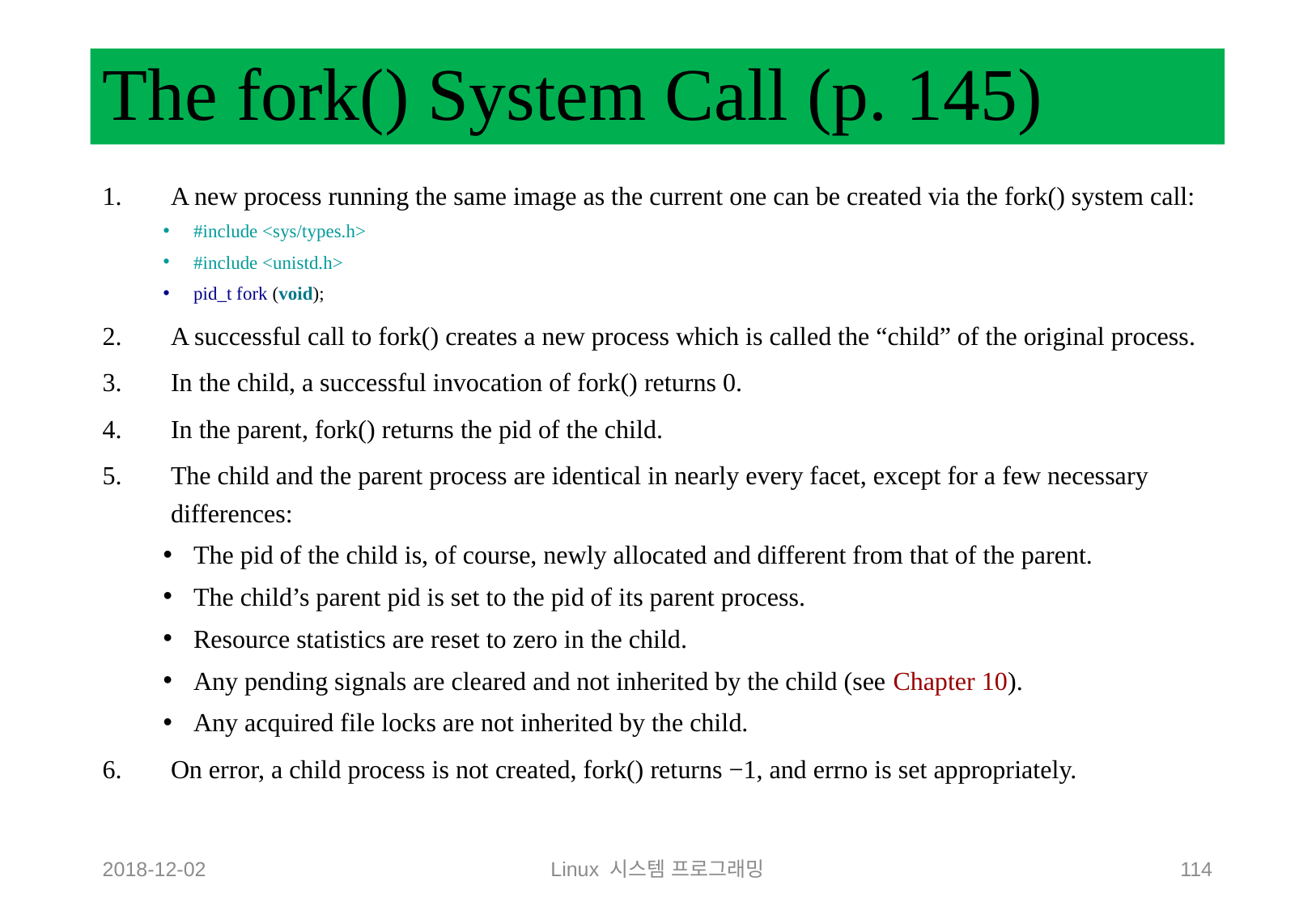

# The fork() System Call (p. 145)
A new process running the same image as the current one can be created via the fork() system call:
#include <sys/types.h>
#include <unistd.h>
pid_t fork (void);
A successful call to fork() creates a new process which is called the “child” of the original process.
In the child, a successful invocation of fork() returns 0.
In the parent, fork() returns the pid of the child.
The child and the parent process are identical in nearly every facet, except for a few necessary differences:
The pid of the child is, of course, newly allocated and different from that of the parent.
The child’s parent pid is set to the pid of its parent process.
Resource statistics are reset to zero in the child.
Any pending signals are cleared and not inherited by the child (see Chapter 10).
Any acquired file locks are not inherited by the child.
On error, a child process is not created, fork() returns −1, and errno is set appropriately.
2018-12-02
Linux 시스템 프로그래밍
114